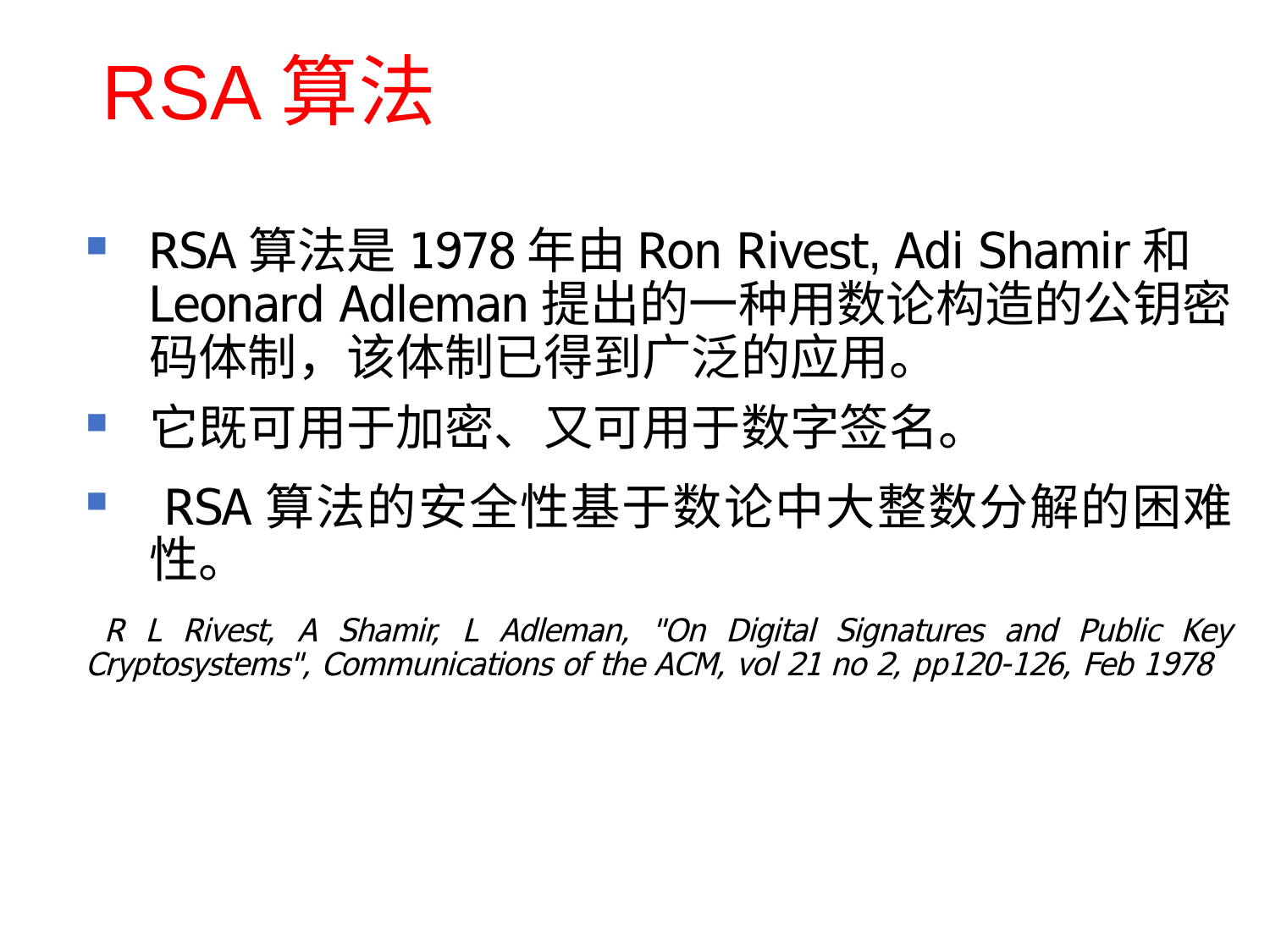

RSA算法
RSA算法是1978年由Ron Rivest, Adi Shamir和Leonard Adleman提出的一种用数论构造的公钥密码体制，该体制已得到广泛的应用。
它既可用于加密、又可用于数字签名。
 RSA算法的安全性基于数论中大整数分解的困难性。
 R L Rivest, A Shamir, L Adleman, "On Digital Signatures and Public Key Cryptosystems", Communications of the ACM, vol 21 no 2, pp120-126, Feb 1978
15